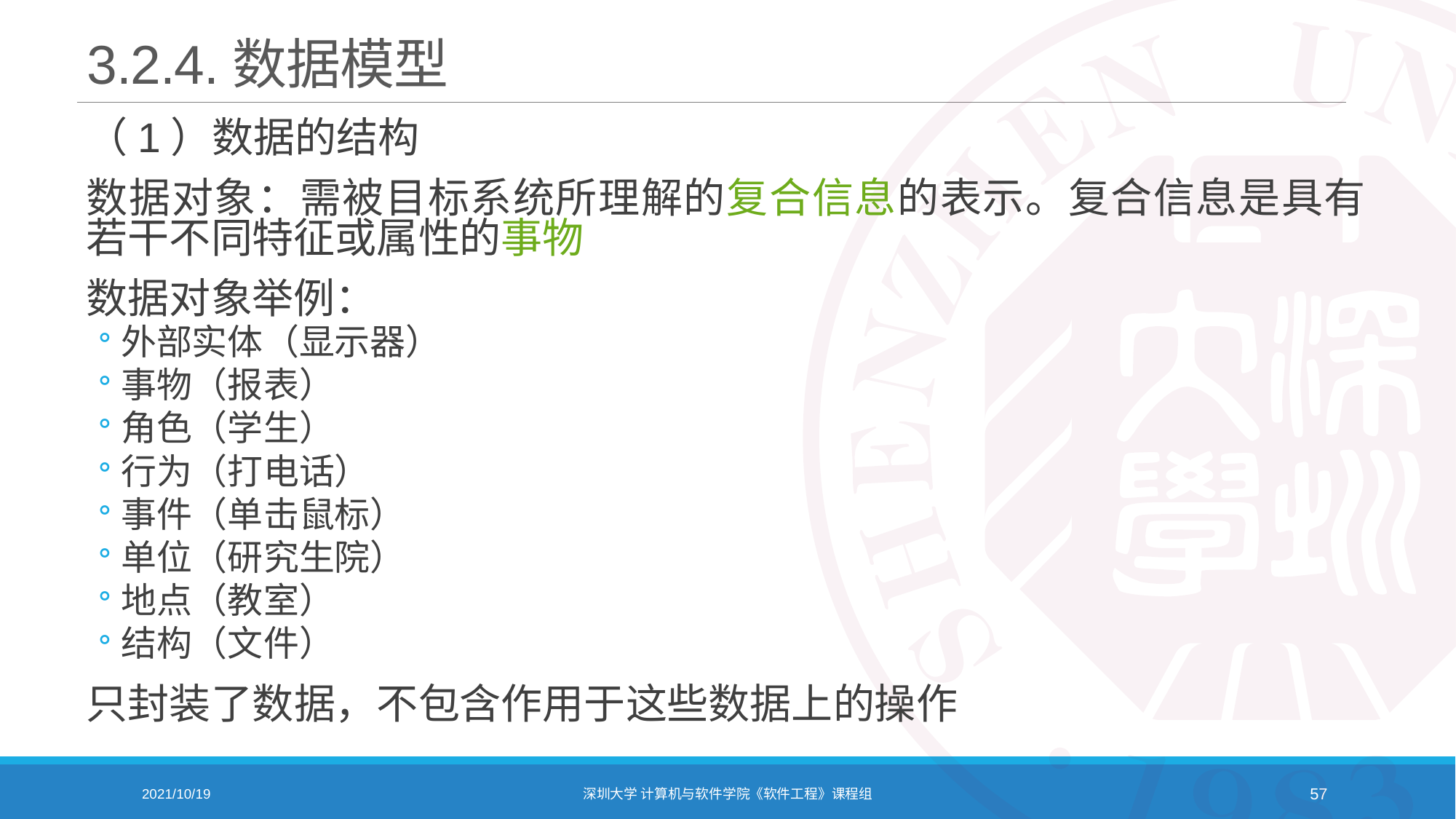

# 3.2.4.数据模型
（1）数据的结构
数据对象：需被目标系统所理解的复合信息的表示。复合信息是具有若干不同特征或属性的事物
数据对象举例：
外部实体（显示器）
事物（报表）
角色（学生）
行为（打电话）
事件（单击鼠标）
单位（研究生院）
地点（教室）
结构（文件）
只封装了数据，不包含作用于这些数据上的操作
2021/10/19
深圳大学 计算机与软件学院《软件工程》课程组
57